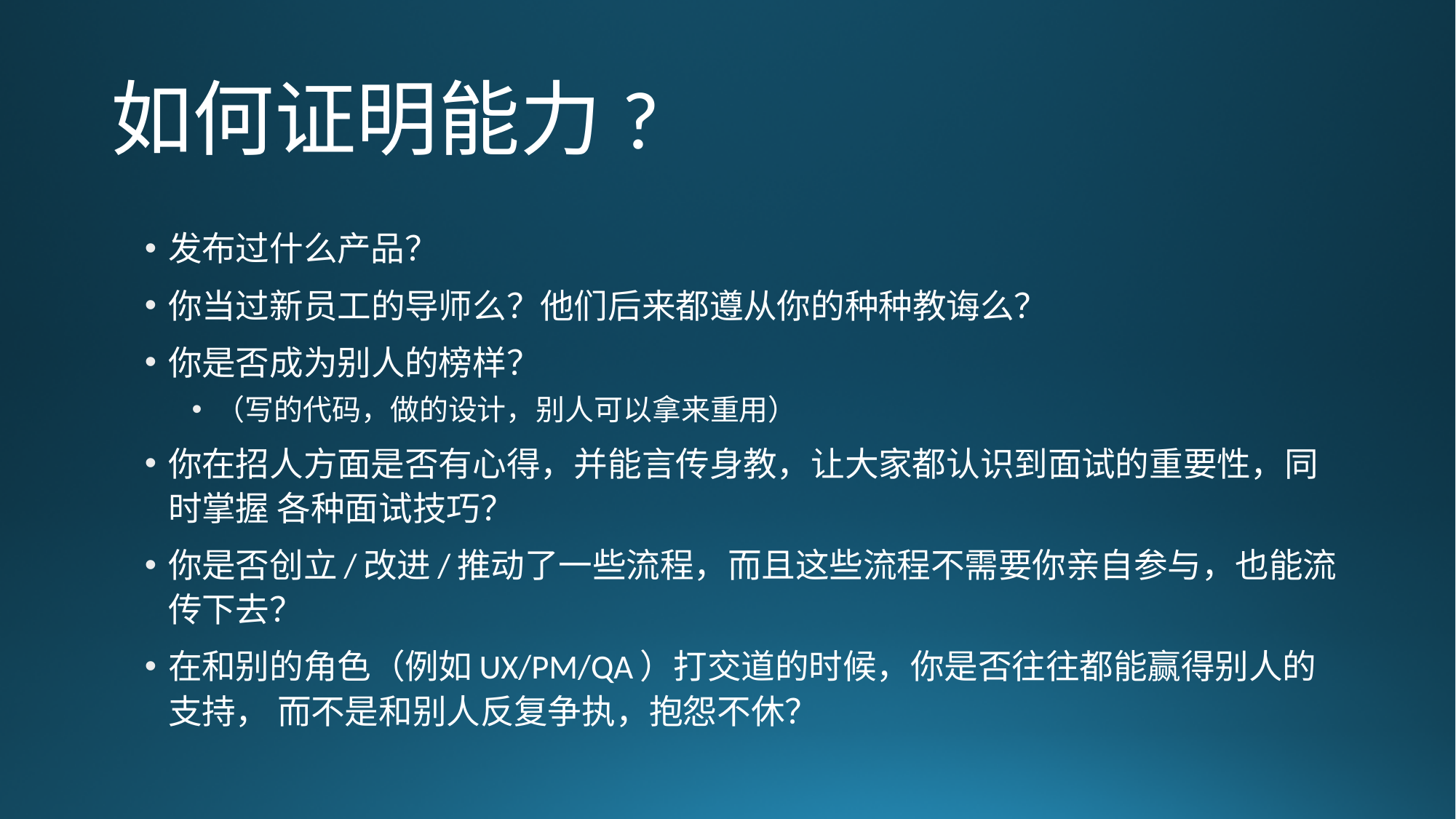

# 如何证明能力?
发布过什么产品？
你当过新员工的导师么？他们后来都遵从你的种种教诲么？
你是否成为别人的榜样？
（写的代码，做的设计，别人可以拿来重用）
你在招人方面是否有心得，并能言传身教，让大家都认识到面试的重要性，同时掌握 各种面试技巧？
你是否创立/改进/推动了一些流程，而且这些流程不需要你亲自参与，也能流传下去？
在和别的角色（例如UX/PM/QA）打交道的时候，你是否往往都能赢得别人的支持， 而不是和别人反复争执，抱怨不休？